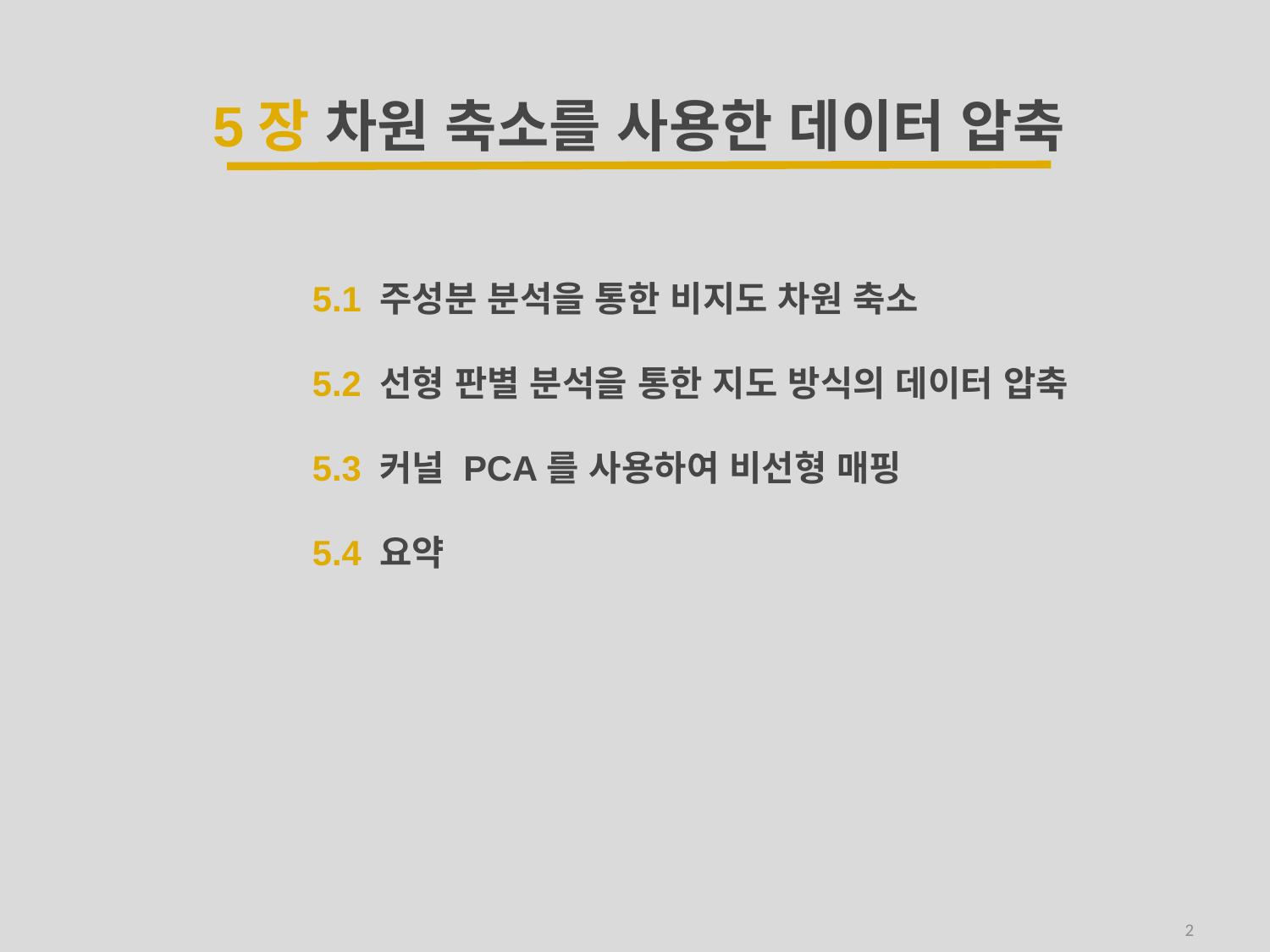

5장 차원 축소를 사용한 데이터 압축
5.1 주성분 분석을 통한 비지도 차원 축소
5.2 선형 판별 분석을 통한 지도 방식의 데이터 압축
5.3 커널 PCA를 사용하여 비선형 매핑
5.4 요약
2